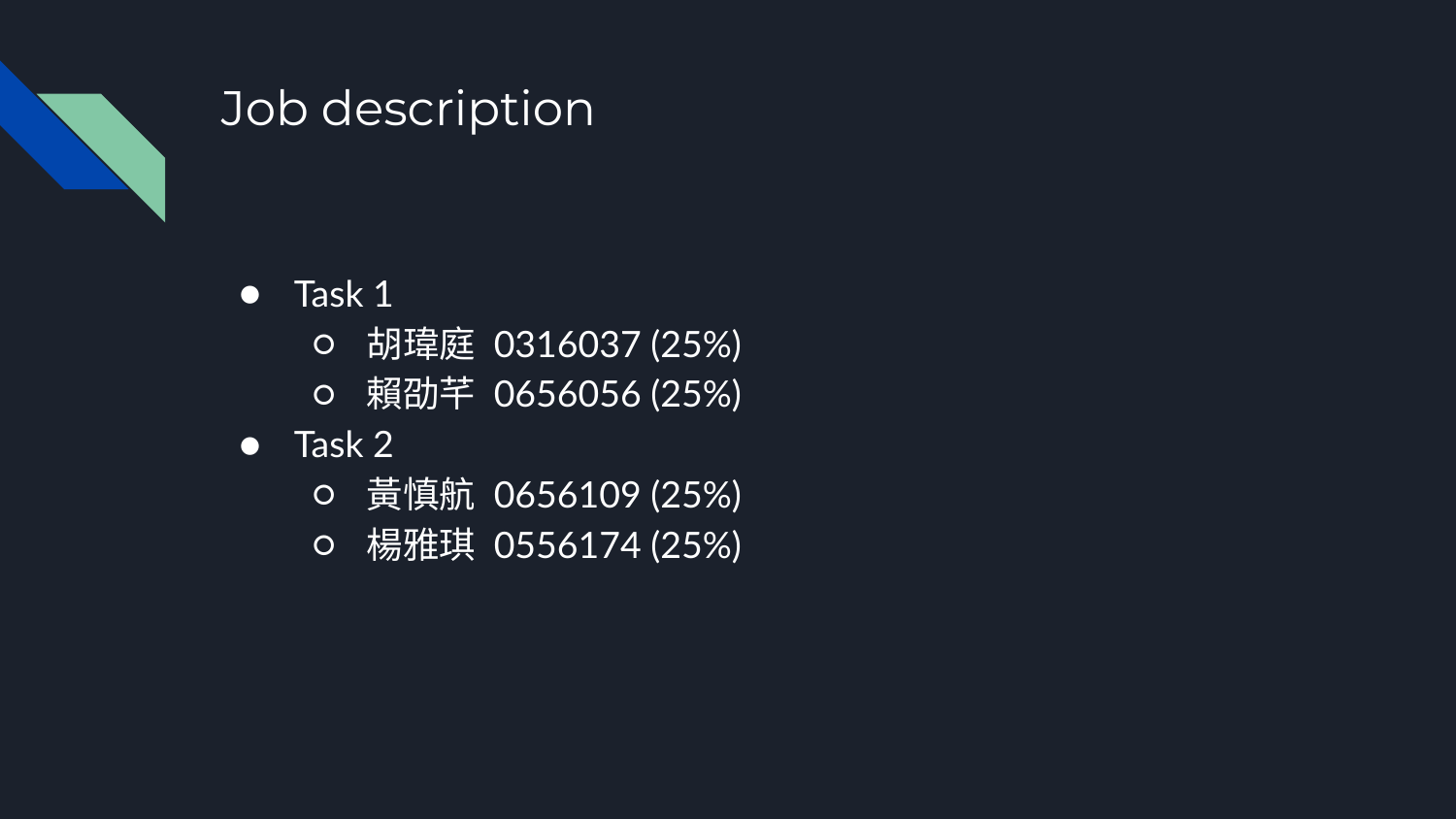

# Job description
Task 1
胡瑋庭 0316037 (25%)
賴劭芊 0656056 (25%)
Task 2
黃慎航 0656109 (25%)
楊雅琪 0556174 (25%)